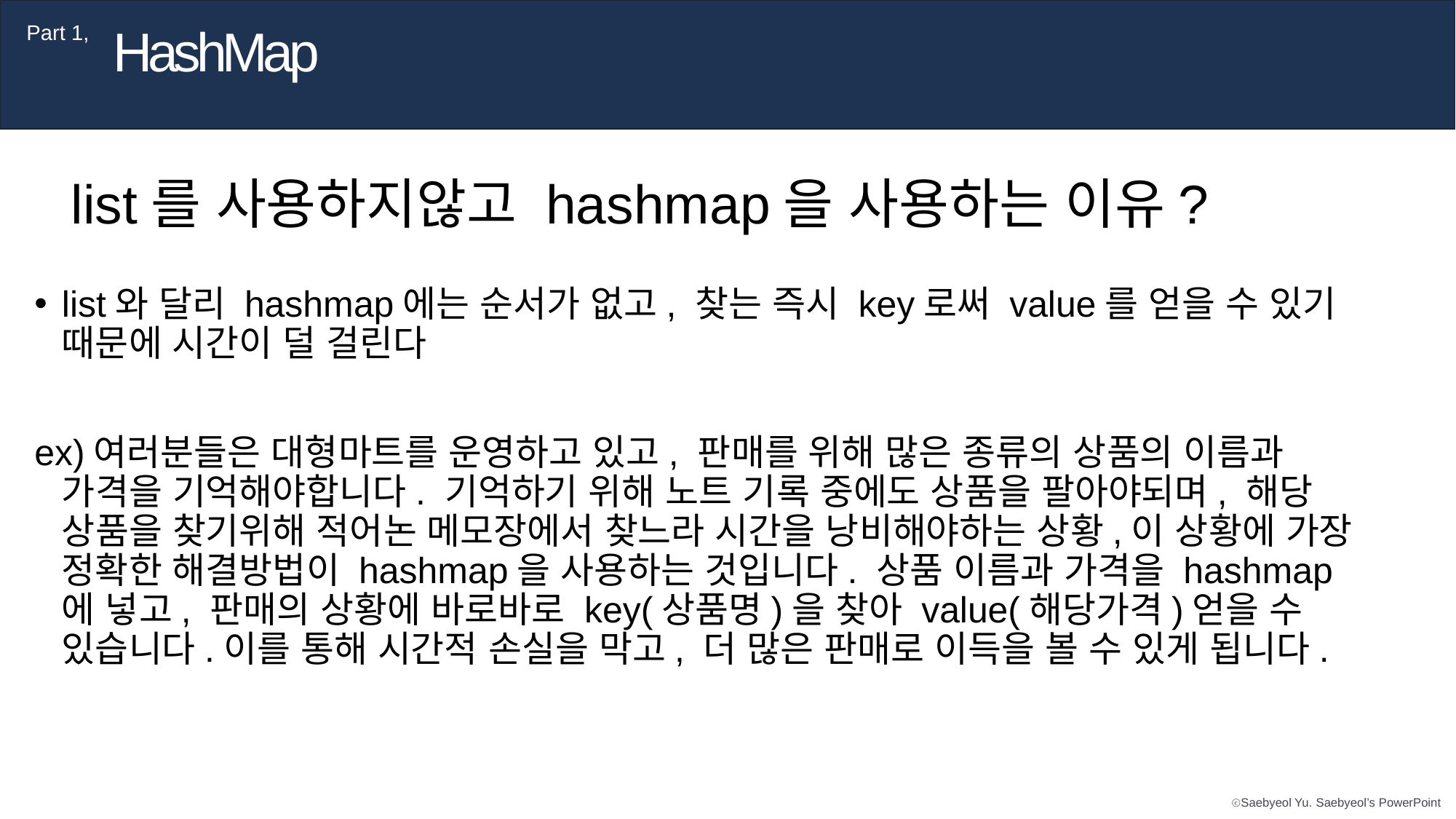

HashMap
Part 1,
list를 사용하지않고 hashmap을 사용하는 이유?
list와 달리 hashmap에는 순서가 없고, 찾는 즉시 key로써 value를 얻을 수 있기 때문에 시간이 덜 걸린다

ex)여러분들은 대형마트를 운영하고 있고, 판매를 위해 많은 종류의 상품의 이름과 가격을 기억해야합니다. 기억하기 위해 노트 기록 중에도 상품을 팔아야되며, 해당 상품을 찾기위해 적어논 메모장에서 찾느라 시간을 낭비해야하는 상황,이 상황에 가장 정확한 해결방법이 hashmap을 사용하는 것입니다. 상품 이름과 가격을 hashmap에 넣고, 판매의 상황에 바로바로 key(상품명)을 찾아 value(해당가격)얻을 수 있습니다.이를 통해 시간적 손실을 막고, 더 많은 판매로 이득을 볼 수 있게 됩니다.